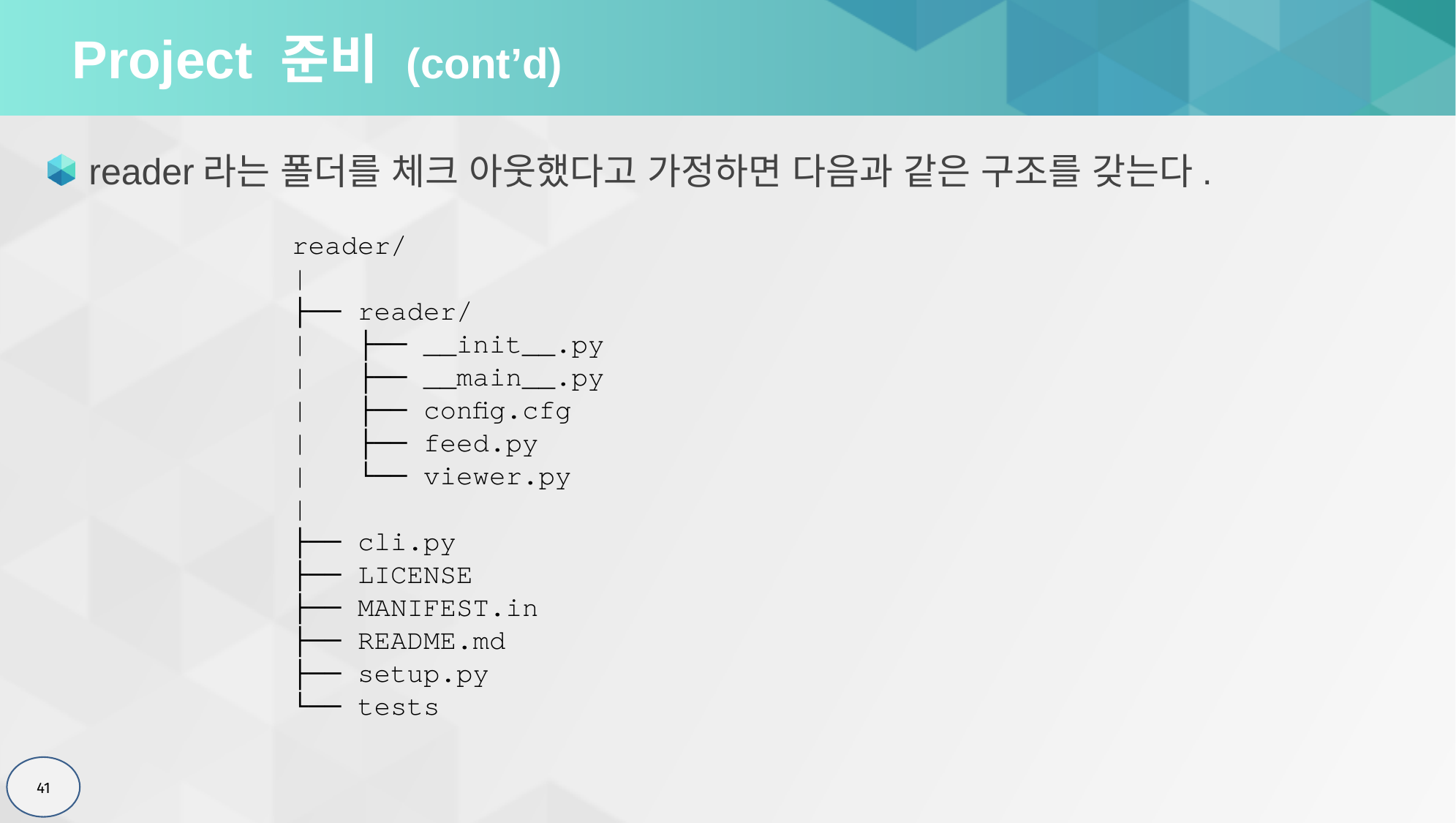

# Project 준비 (cont’d)
reader라는 폴더를 체크 아웃했다고 가정하면 다음과 같은 구조를 갖는다.
reader/
|
├── reader/
|   ├── __init__.py
|   ├── __main__.py
|   ├── config.cfg
|   ├── feed.py
|   └── viewer.py
|
├── cli.py
├── LICENSE
├── MANIFEST.in
├── README.md
├── setup.py
└── tests